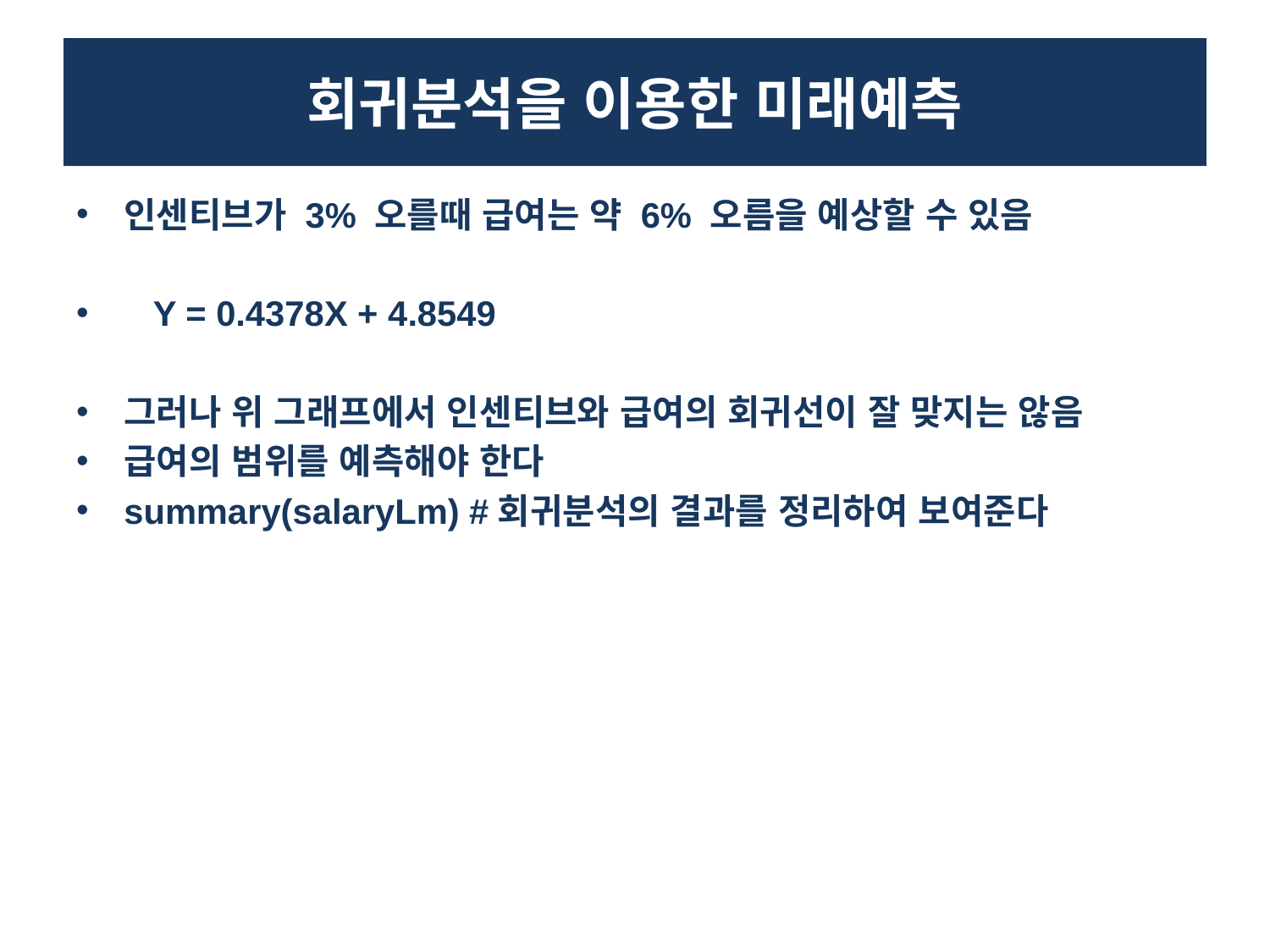

# 회귀분석을 이용한 미래예측
인센티브가 3% 오를때 급여는 약 6% 오름을 예상할 수 있음

   Y = 0.4378X + 4.8549

그러나 위 그래프에서 인센티브와 급여의 회귀선이 잘 맞지는 않음
급여의 범위를 예측해야 한다
summary(salaryLm) #회귀분석의 결과를 정리하여 보여준다